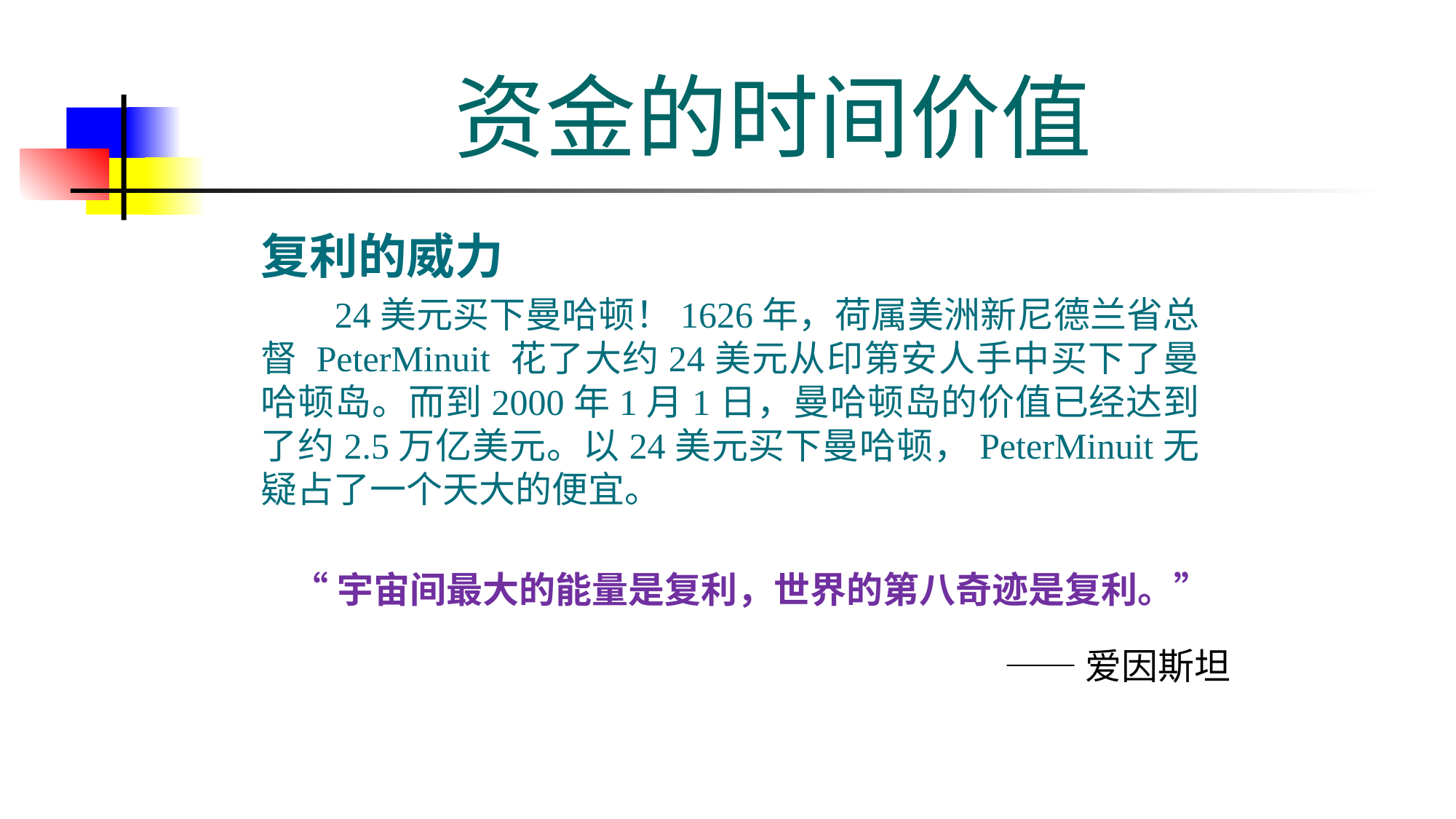

# 资金的时间价值
复利的威力
        24美元买下曼哈顿！1626年，荷属美洲新尼德兰省总督 PeterMinuit 花了大约24美元从印第安人手中买下了曼哈顿岛。而到2000年1月1日，曼哈顿岛的价值已经达到了约2.5万亿美元。以24美元买下曼哈顿，PeterMinuit无疑占了一个天大的便宜。
“宇宙间最大的能量是复利，世界的第八奇迹是复利。”

——爱因斯坦